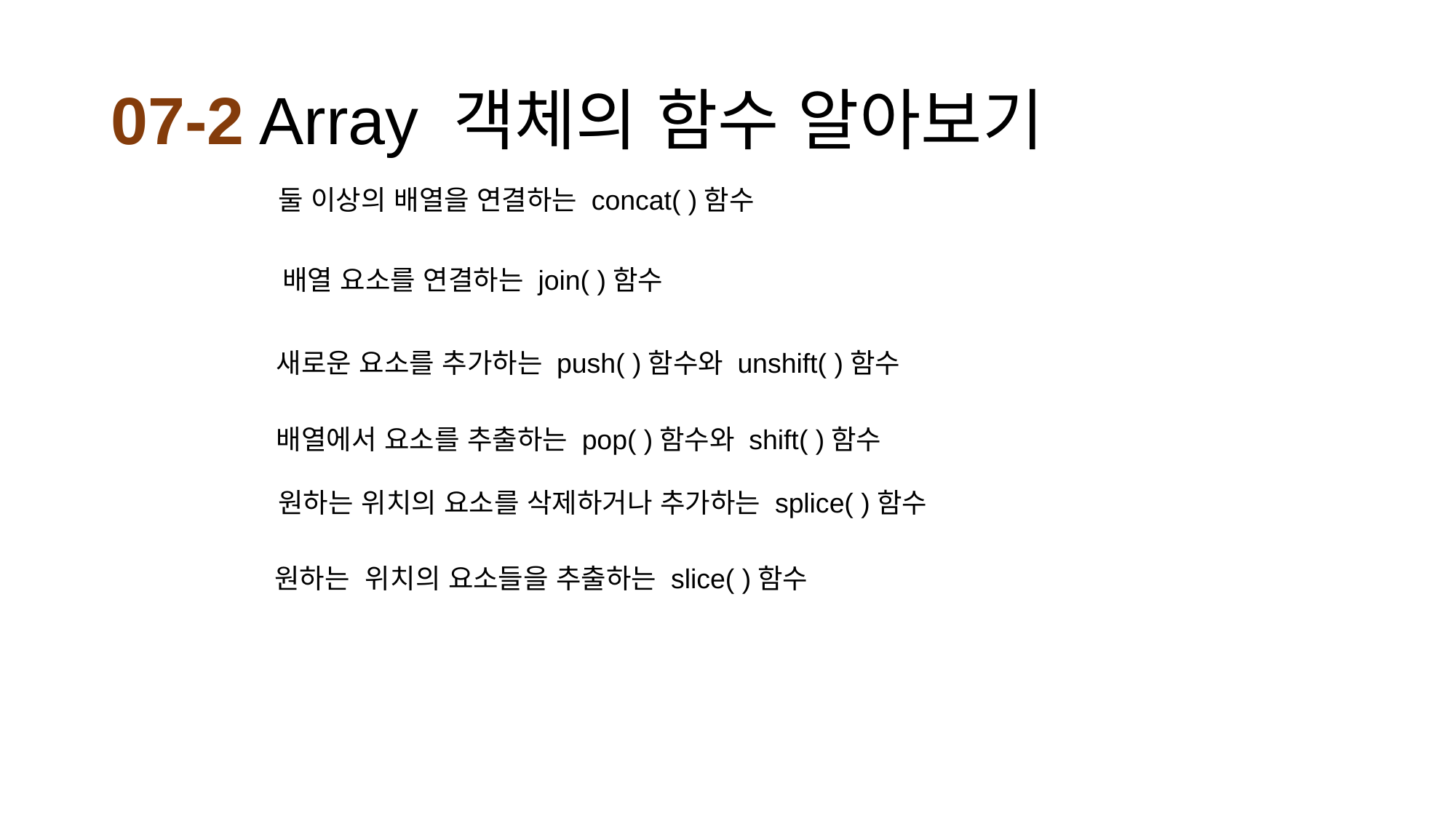

# 07-2 Array 객체의 함수 알아보기
 둘 이상의 배열을 연결하는 concat( )함수
배열 요소를 연결하는 join( )함수
 새로운 요소를 추가하는 push( )함수와 unshift( )함수
 배열에서 요소를 추출하는 pop( )함수와 shift( )함수
 원하는 위치의 요소를 삭제하거나 추가하는 splice( )함수
 원하는  위치의 요소들을 추출하는 slice( )함수